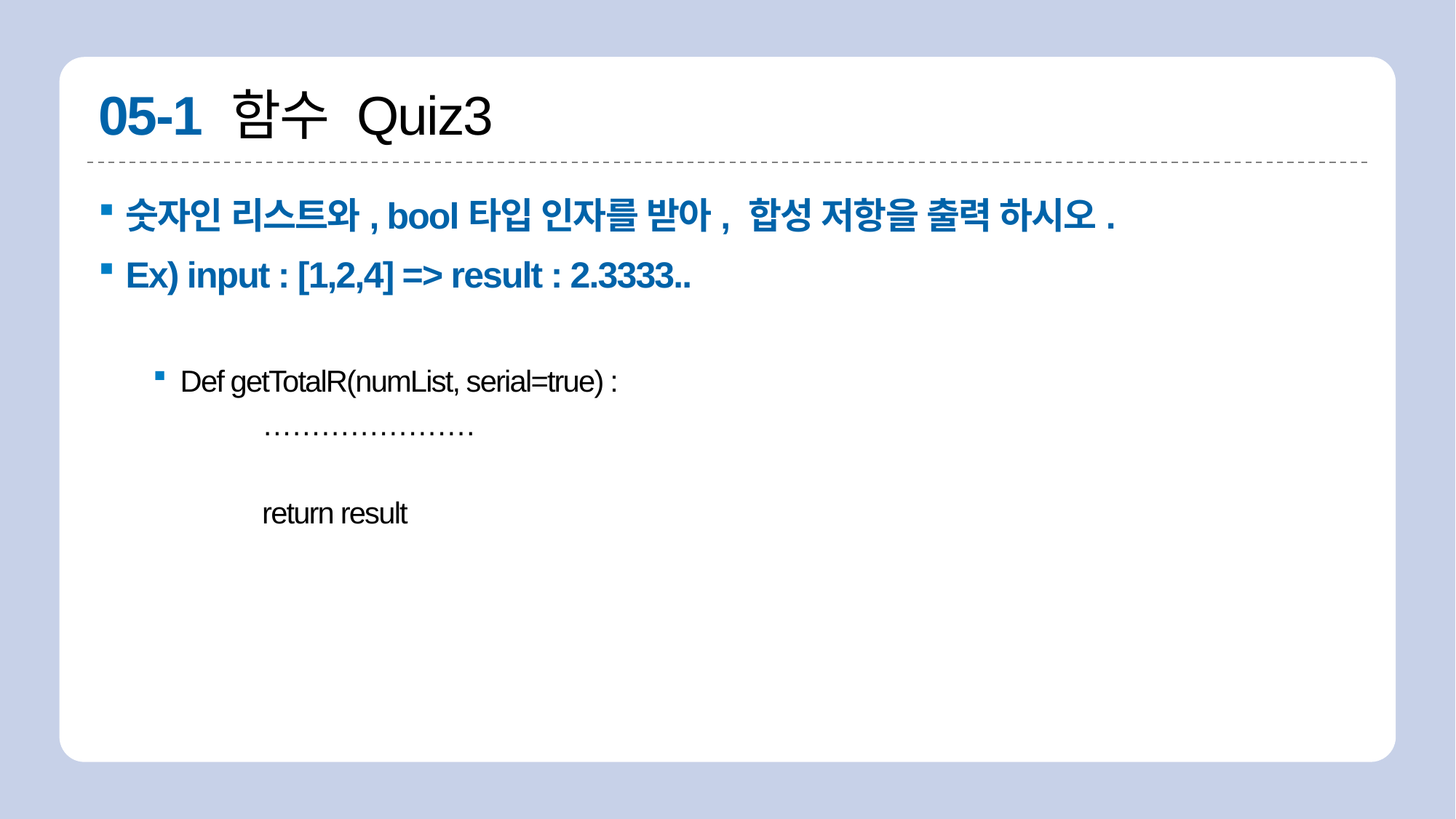

# 05-1 함수 Quiz3
숫자인 리스트와, bool타입 인자를 받아, 합성 저항을 출력 하시오.
Ex) input : [1,2,4] => result : 2.3333..

Def getTotalR(numList, serial=true) :
	………………….

	return result